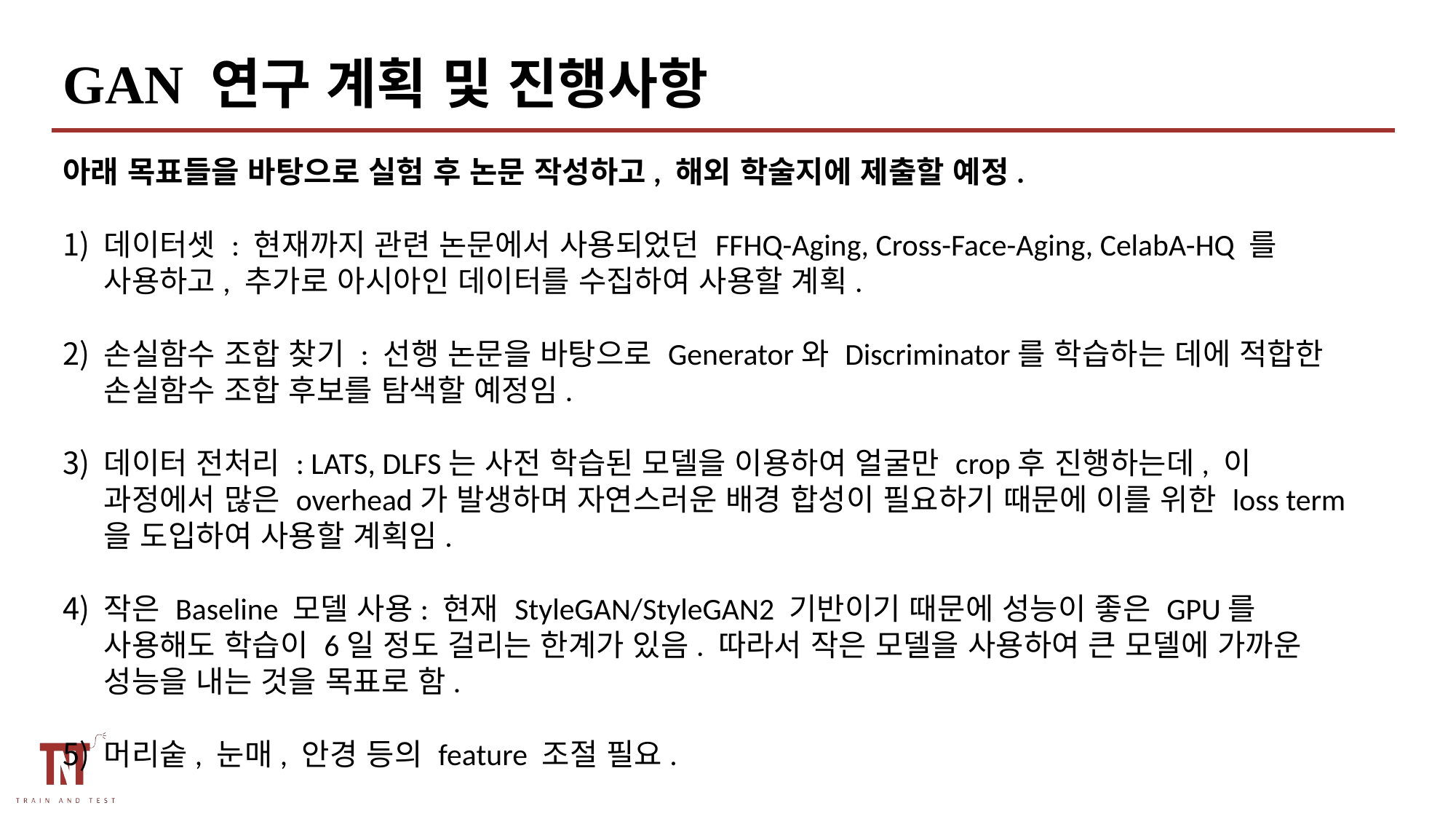

GAN 연구 계획 및 진행사항
아래 목표들을 바탕으로 실험 후 논문 작성하고, 해외 학술지에 제출할 예정.

데이터셋 : 현재까지 관련 논문에서 사용되었던 FFHQ-Aging, Cross-Face-Aging, CelabA-HQ 를 사용하고, 추가로 아시아인 데이터를 수집하여 사용할 계획.

손실함수 조합 찾기 : 선행 논문을 바탕으로 Generator와 Discriminator를 학습하는 데에 적합한 손실함수 조합 후보를 탐색할 예정임.

데이터 전처리 : LATS, DLFS는 사전 학습된 모델을 이용하여 얼굴만 crop후 진행하는데, 이 과정에서 많은 overhead가 발생하며 자연스러운 배경 합성이 필요하기 때문에 이를 위한 loss term을 도입하여 사용할 계획임.

작은 Baseline 모델 사용: 현재 StyleGAN/StyleGAN2 기반이기 때문에 성능이 좋은 GPU를 사용해도 학습이 6일 정도 걸리는 한계가 있음. 따라서 작은 모델을 사용하여 큰 모델에 가까운 성능을 내는 것을 목표로 함.

머리숱, 눈매, 안경 등의 feature 조절 필요.